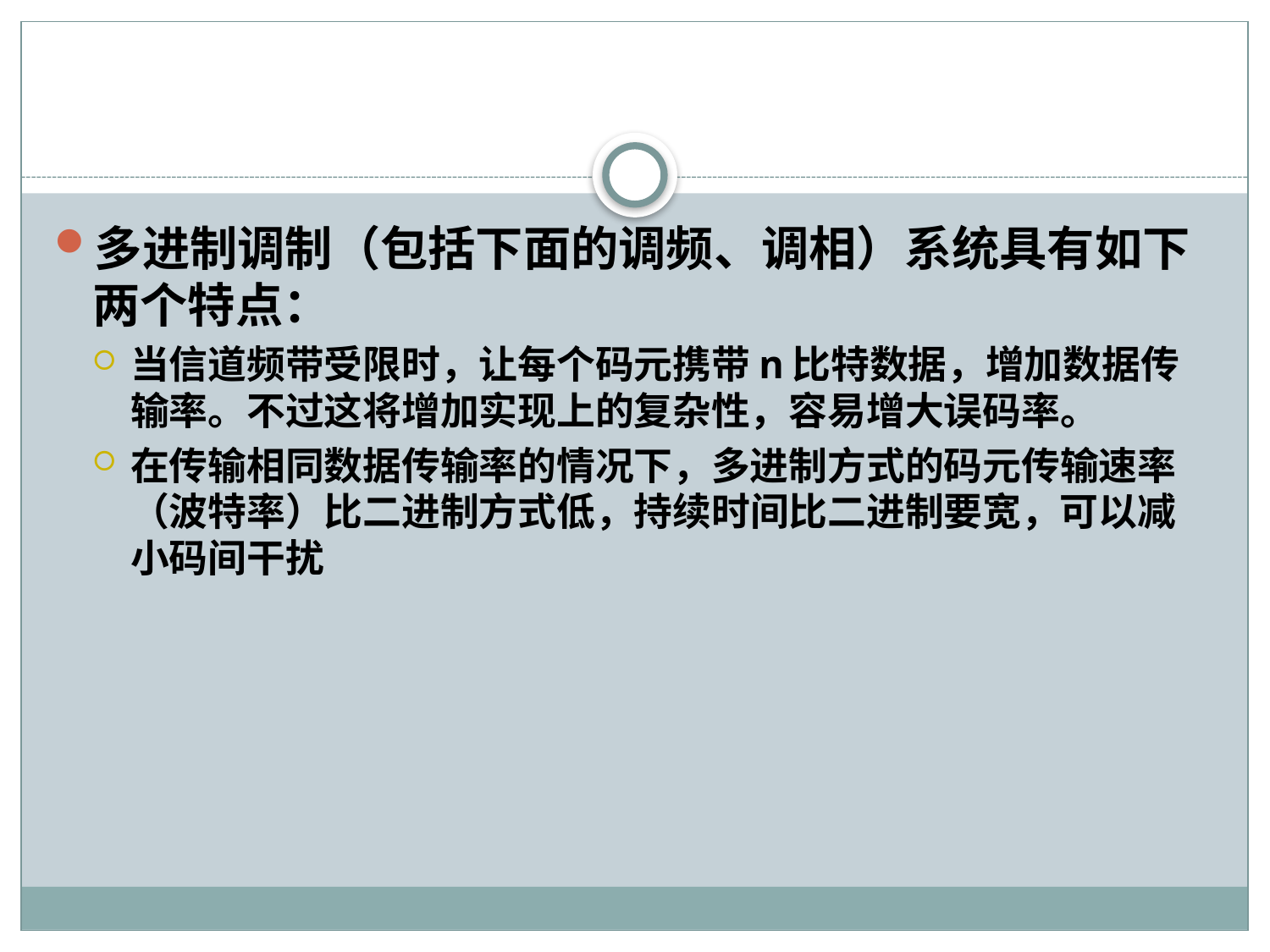

#
多进制调制（包括下面的调频、调相）系统具有如下两个特点：
当信道频带受限时，让每个码元携带n比特数据，增加数据传输率。不过这将增加实现上的复杂性，容易增大误码率。
在传输相同数据传输率的情况下，多进制方式的码元传输速率（波特率）比二进制方式低，持续时间比二进制要宽，可以减小码间干扰